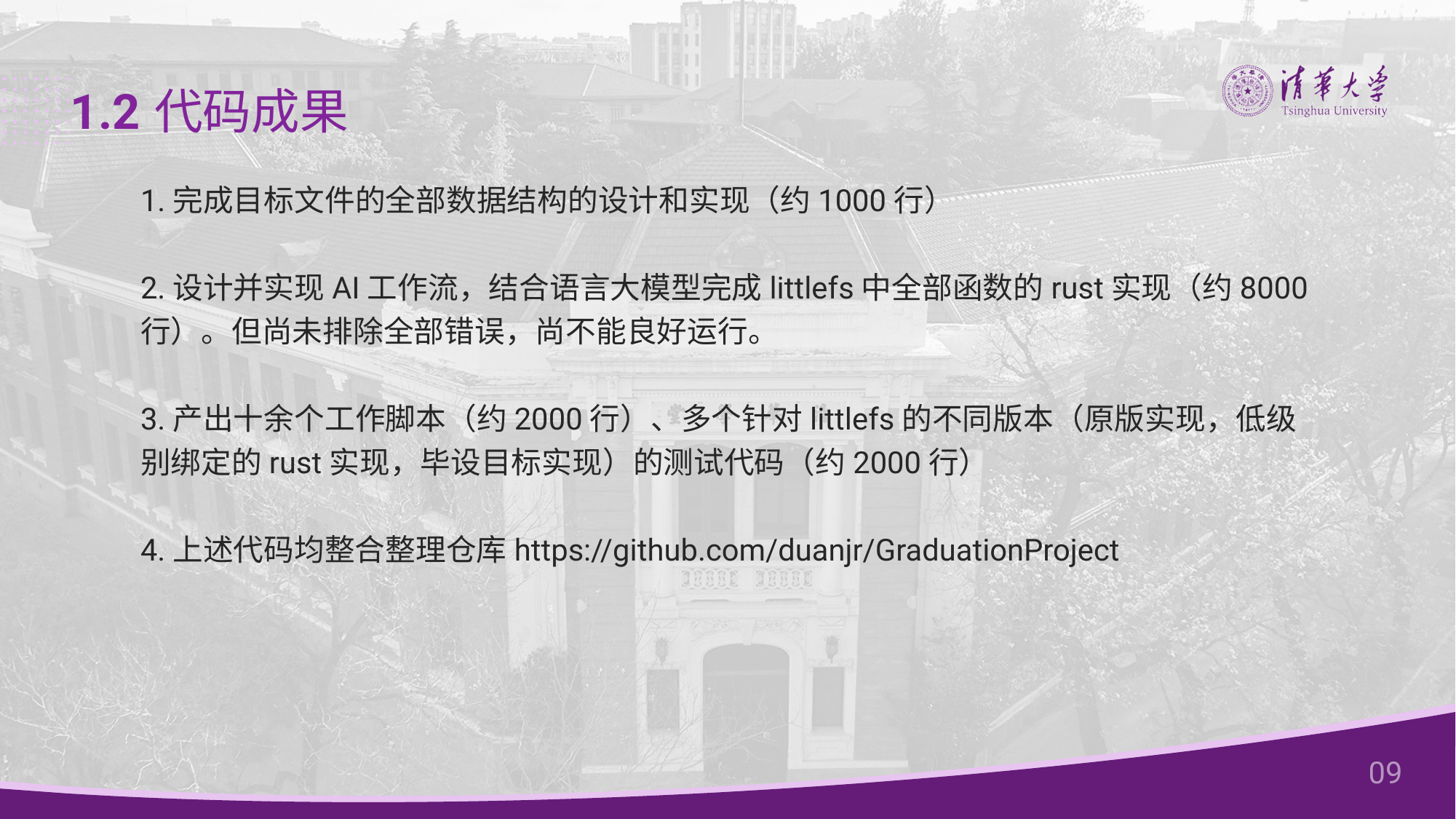

1.2
代码成果
1.完成目标文件的全部数据结构的设计和实现（约1000行）

2.设计并实现AI工作流，结合语言大模型完成littlefs中全部函数的rust实现（约8000行）。但尚未排除全部错误，尚不能良好运行。

3.产出十余个工作脚本（约2000行）、多个针对littlefs的不同版本（原版实现，低级别绑定的rust实现，毕设目标实现）的测试代码（约2000行）

4.上述代码均整合整理仓库https://github.com/duanjr/GraduationProject

09